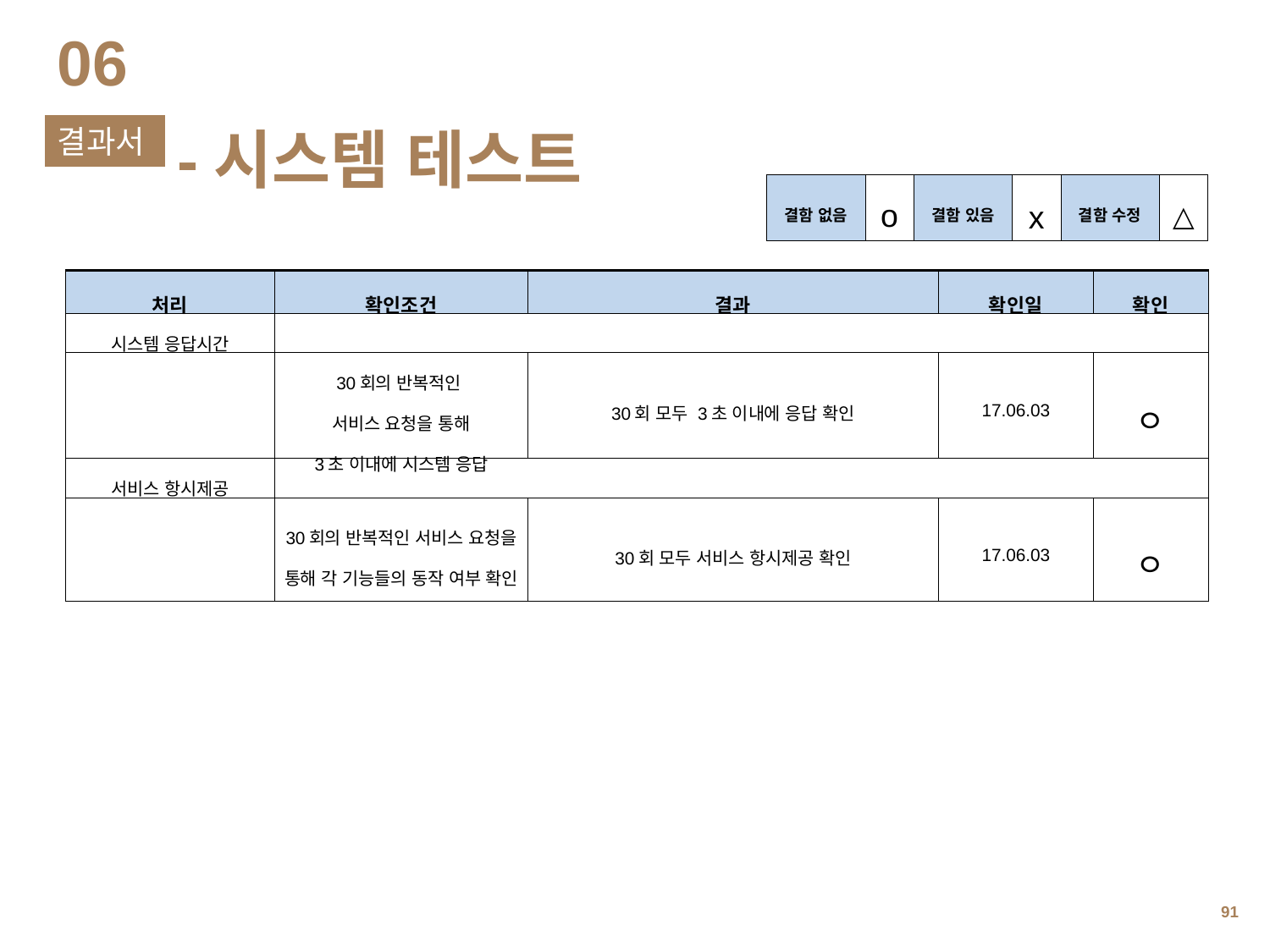

06
-시스템 테스트
결과서
| 결함 없음 | o | 결함 있음 | x | 결함 수정 | △ |
| --- | --- | --- | --- | --- | --- |

| 처리 | 확인조건 | 결과 | 확인일 | 확인 |
| --- | --- | --- | --- | --- |
| 시스템 응답시간 |  |  |  |  |
|  | 30회의 반복적인 서비스 요청을 통해 3초 이내에 시스템 응답 | 30회 모두 3초 이내에 응답 확인 | 17.06.03 | ㅇ |
| 서비스 항시제공 |  |  |  |  |
|  | 30회의 반복적인 서비스 요청을 통해 각 기능들의 동작 여부 확인 | 30회 모두 서비스 항시제공 확인 | 17.06.03 | ㅇ |

91